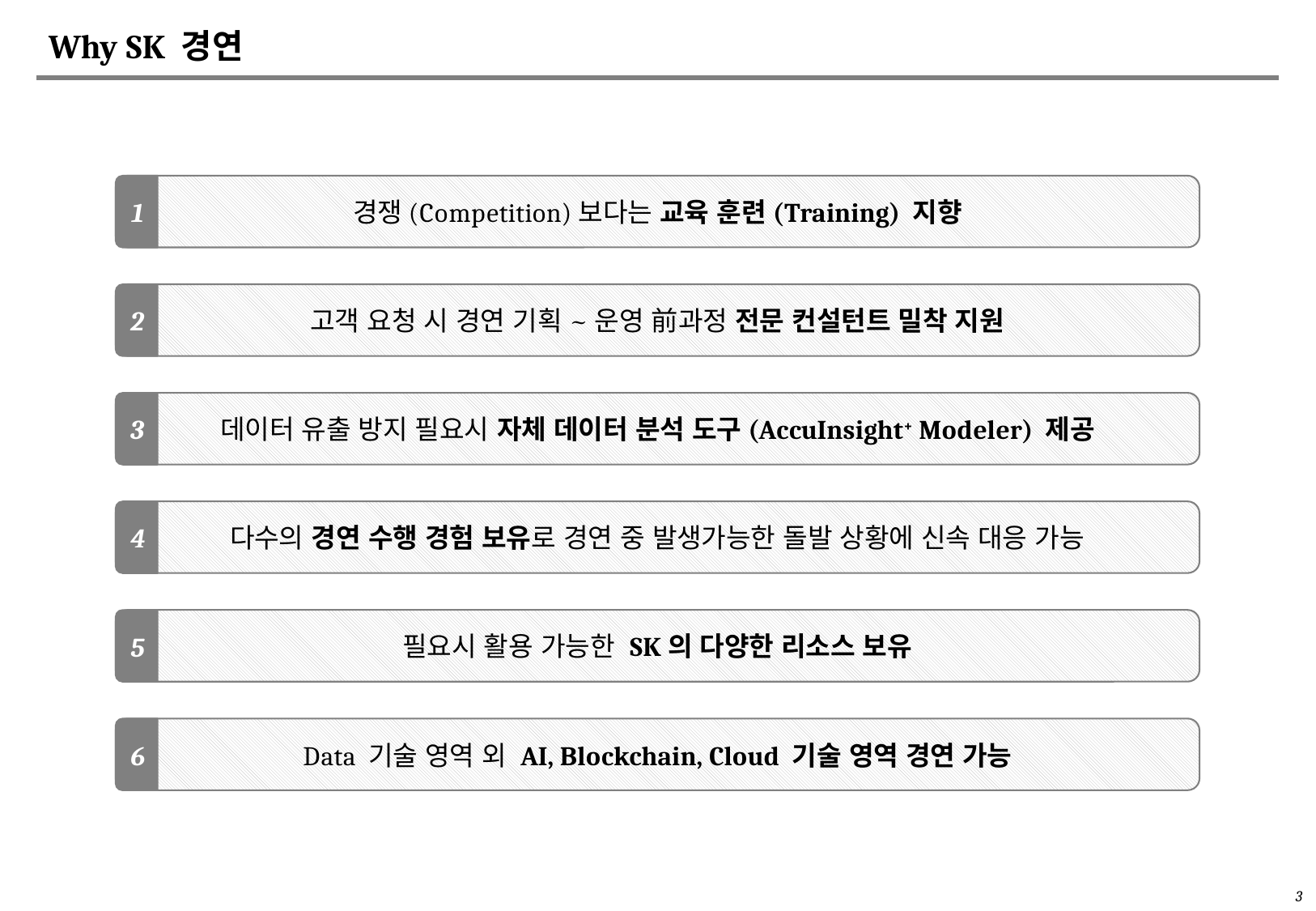

# Why SK 경연
경쟁(Competition)보다는 교육 훈련(Training) 지향
1
고객 요청 시 경연 기획~운영 前과정 전문 컨설턴트 밀착 지원
2
데이터 유출 방지 필요시 자체 데이터 분석 도구(AccuInsight+ Modeler) 제공
3
다수의 경연 수행 경험 보유로 경연 중 발생가능한 돌발 상황에 신속 대응 가능
4
필요시 활용 가능한 SK의 다양한 리소스 보유
5
Data 기술 영역 외 AI, Blockchain, Cloud 기술 영역 경연 가능
6